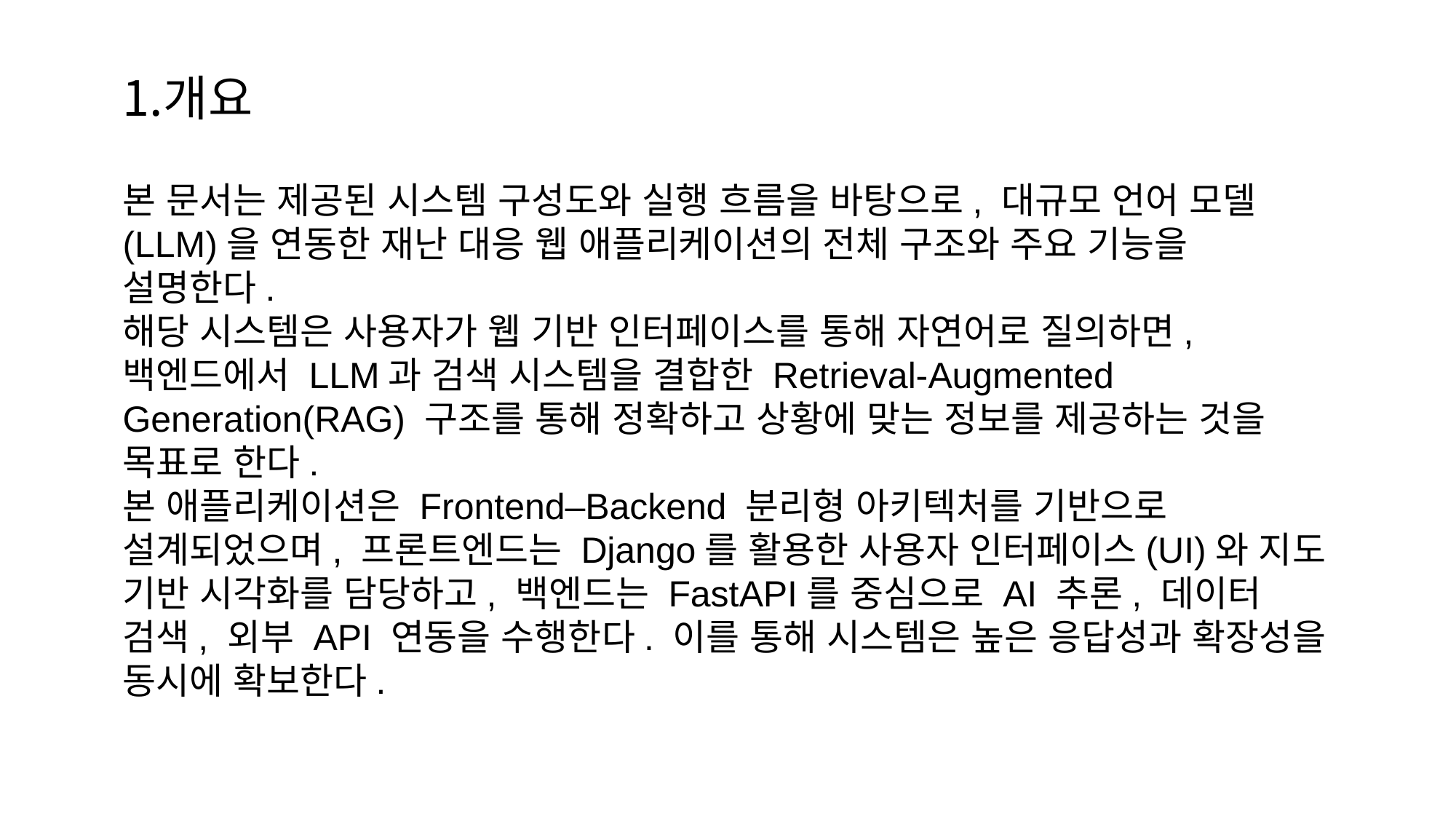

개요
본 문서는 제공된 시스템 구성도와 실행 흐름을 바탕으로, 대규모 언어 모델(LLM)을 연동한 재난 대응 웹 애플리케이션의 전체 구조와 주요 기능을 설명한다.
해당 시스템은 사용자가 웹 기반 인터페이스를 통해 자연어로 질의하면, 백엔드에서 LLM과 검색 시스템을 결합한 Retrieval-Augmented Generation(RAG) 구조를 통해 정확하고 상황에 맞는 정보를 제공하는 것을 목표로 한다.
본 애플리케이션은 Frontend–Backend 분리형 아키텍처를 기반으로 설계되었으며, 프론트엔드는 Django를 활용한 사용자 인터페이스(UI)와 지도 기반 시각화를 담당하고, 백엔드는 FastAPI를 중심으로 AI 추론, 데이터 검색, 외부 API 연동을 수행한다. 이를 통해 시스템은 높은 응답성과 확장성을 동시에 확보한다.